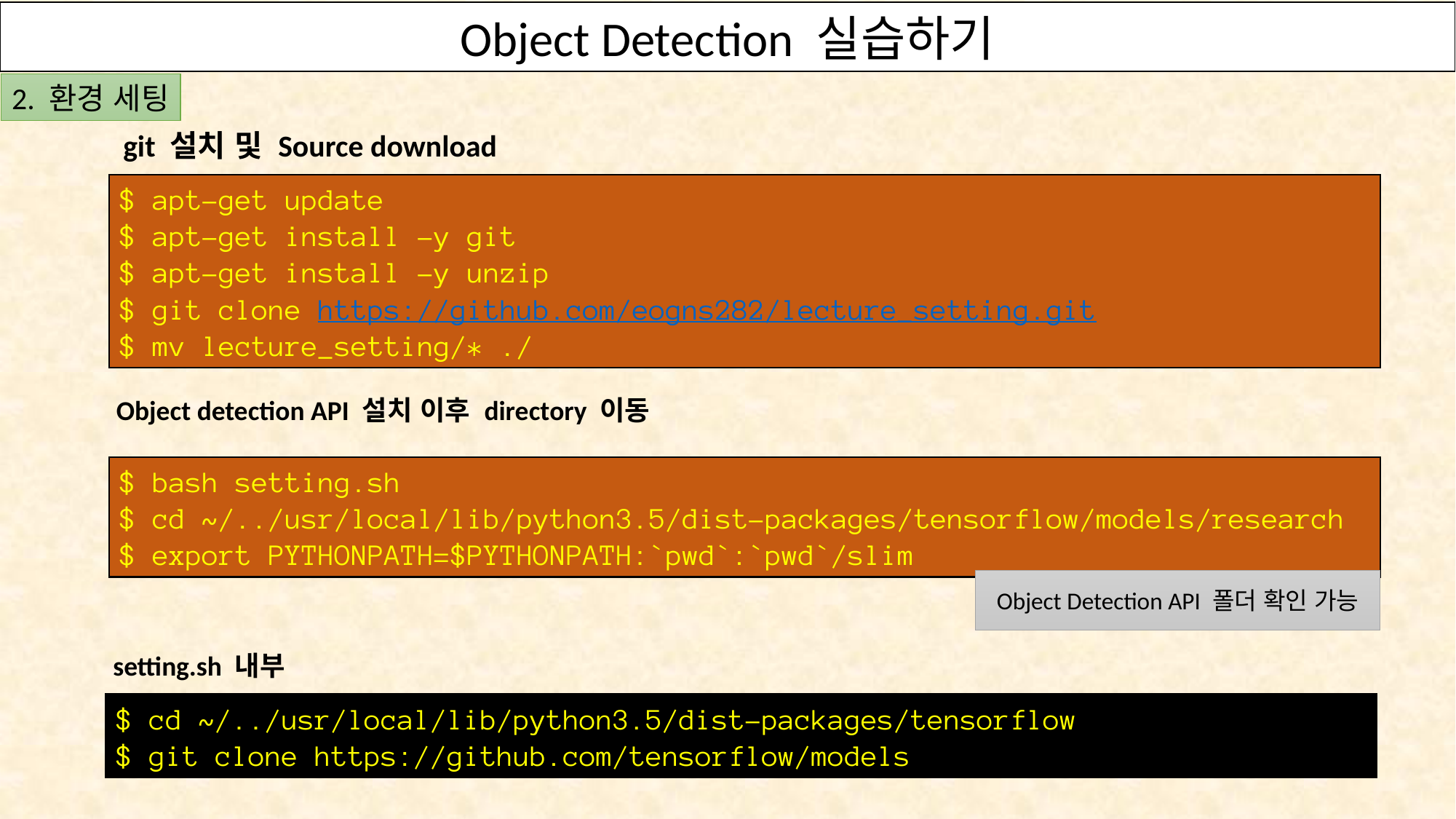

Object Detection 실습하기
OpenVINO의 Deep Learning Toolkit을 사용하여 S/W 구현하기
2. 환경 세팅
 git 설치 및 Source download
$ apt-get update
$ apt-get install -y git
$ apt-get install -y unzip
$ git clone https://github.com/eogns282/lecture_setting.git
$ mv lecture_setting/* ./
Object detection API 설치 이후 directory 이동

$ bash setting.sh
$ cd ~/../usr/local/lib/python3.5/dist-packages/tensorflow/models/research
$ export PYTHONPATH=$PYTHONPATH:`pwd`:`pwd`/slim
Object Detection API 폴더 확인 가능
setting.sh 내부
$ cd ~/../usr/local/lib/python3.5/dist-packages/tensorflow
$ git clone https://github.com/tensorflow/models